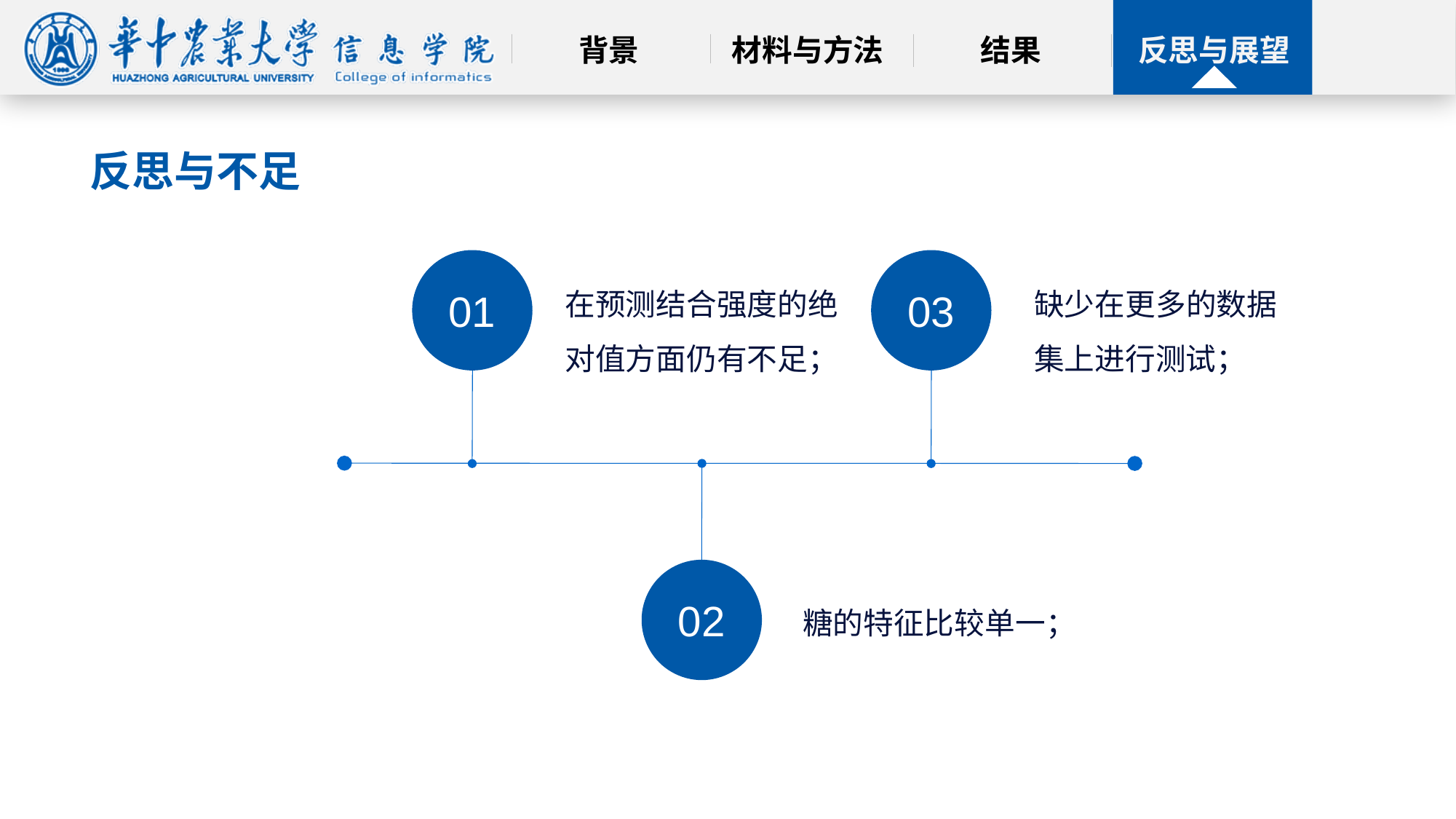

反思与不足
01
03
在预测结合强度的绝对值方面仍有不足；
缺少在更多的数据集上进行测试；
02
糖的特征比较单一；